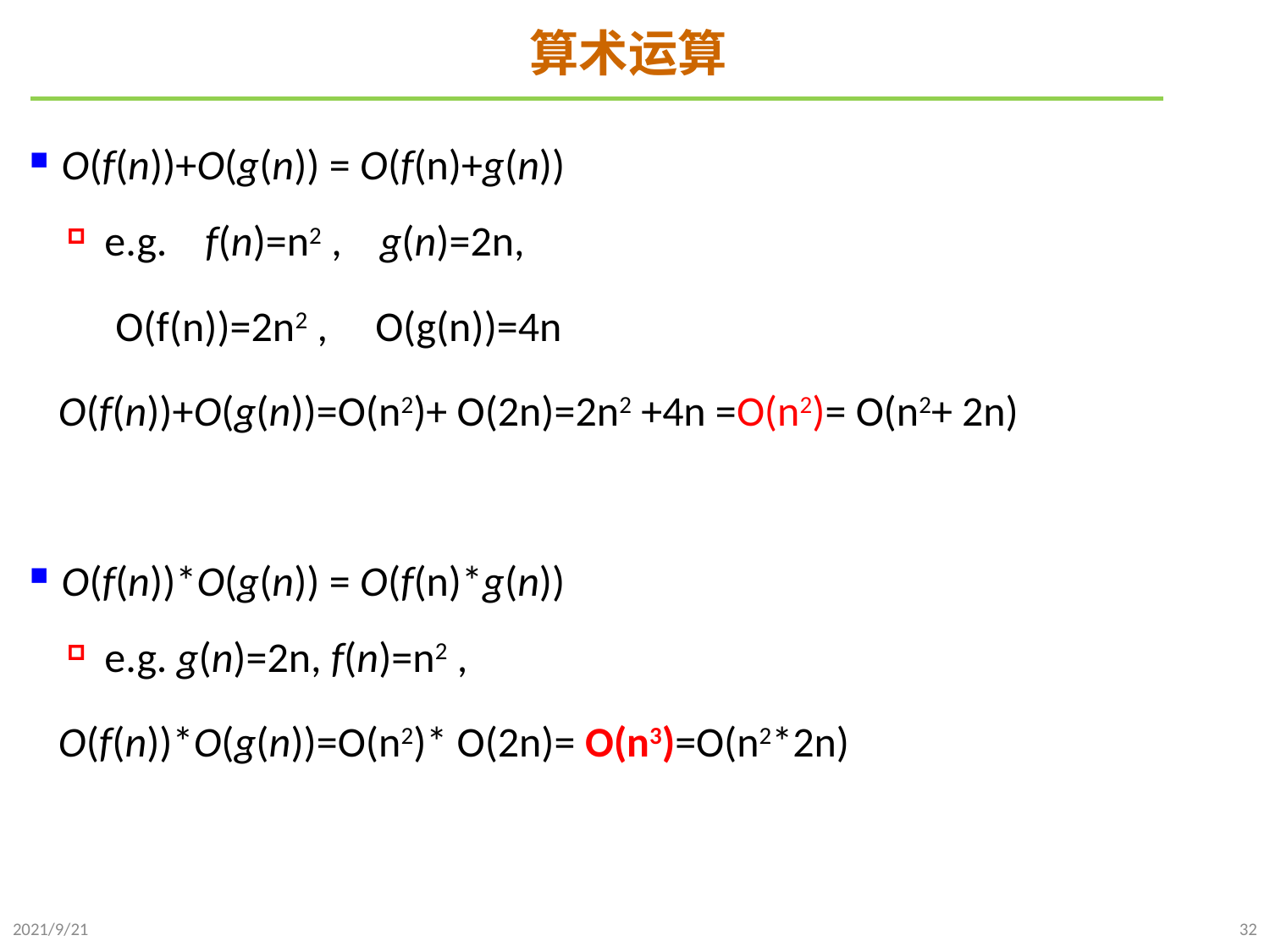

# 算术运算
O(f(n))+O(g(n)) = O(f(n)+g(n))
e.g.    f(n)=n2 ,    g(n)=2n,
         O(f(n))=2n2 ,     O(g(n))=4n
   O(f(n))+O(g(n))=O(n2)+ O(2n)=2n2 +4n =O(n2)= O(n2+ 2n)

O(f(n))*O(g(n)) = O(f(n)*g(n))
e.g. g(n)=2n, f(n)=n2 ,
   O(f(n))*O(g(n))=O(n2)* O(2n)= O(n3)=O(n2*2n)

2021/9/21
32